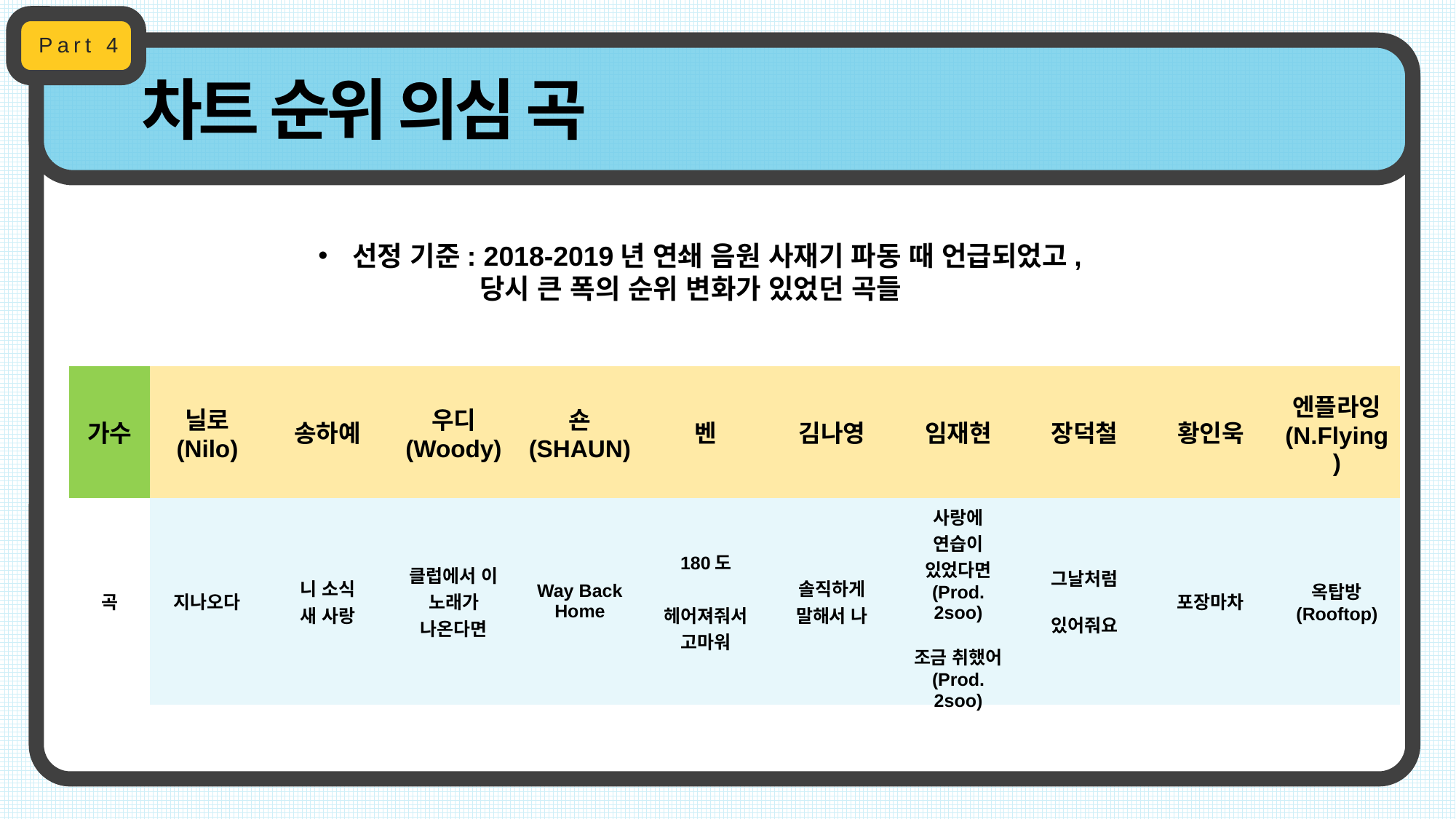

Part 4

차트 순위 의심 곡
선정 기준: 2018-2019년 연쇄 음원 사재기 파동 때 언급되었고,
	      당시 큰 폭의 순위 변화가 있었던 곡들
| 가수 | 닐로 (Nilo) | 송하예 | 우디 (Woody) | 숀 (SHAUN) | 벤 | 김나영 | 임재현 | 장덕철 | 황인욱 | 엔플라잉 (N.Flying) |
| --- | --- | --- | --- | --- | --- | --- | --- | --- | --- | --- |
| 곡 | 지나오다 | 니 소식 새 사랑 | 클럽에서 이 노래가 나온다면 | Way Back Home | 180도 헤어져줘서 고마워 | 솔직하게 말해서 나 | 사랑에 연습이 있었다면 (Prod. 2soo) 조금 취했어 (Prod. 2soo) | 그날처럼 있어줘요 | 포장마차 | 옥탑방 (Rooftop) |